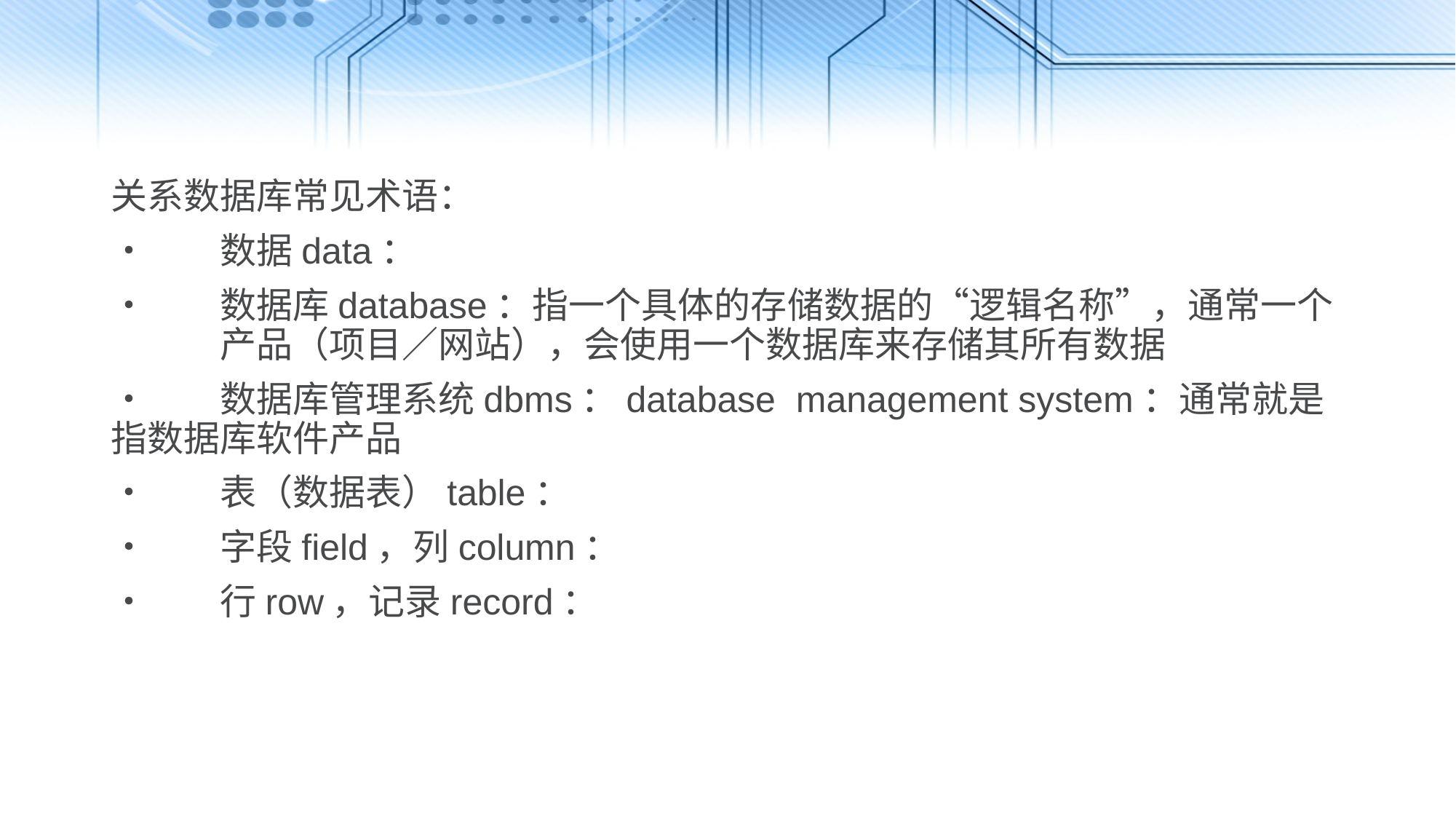

关系数据库常见术语：
•	数据data：
•	数据库database：指一个具体的存储数据的“逻辑名称”，通常一个	产品（项目／网站），会使用一个数据库来存储其所有数据
•	数据库管理系统dbms：database  management system：通常就是指数据库软件产品
•	表（数据表）table：
•	字段field，列column：
•	行row，记录record：